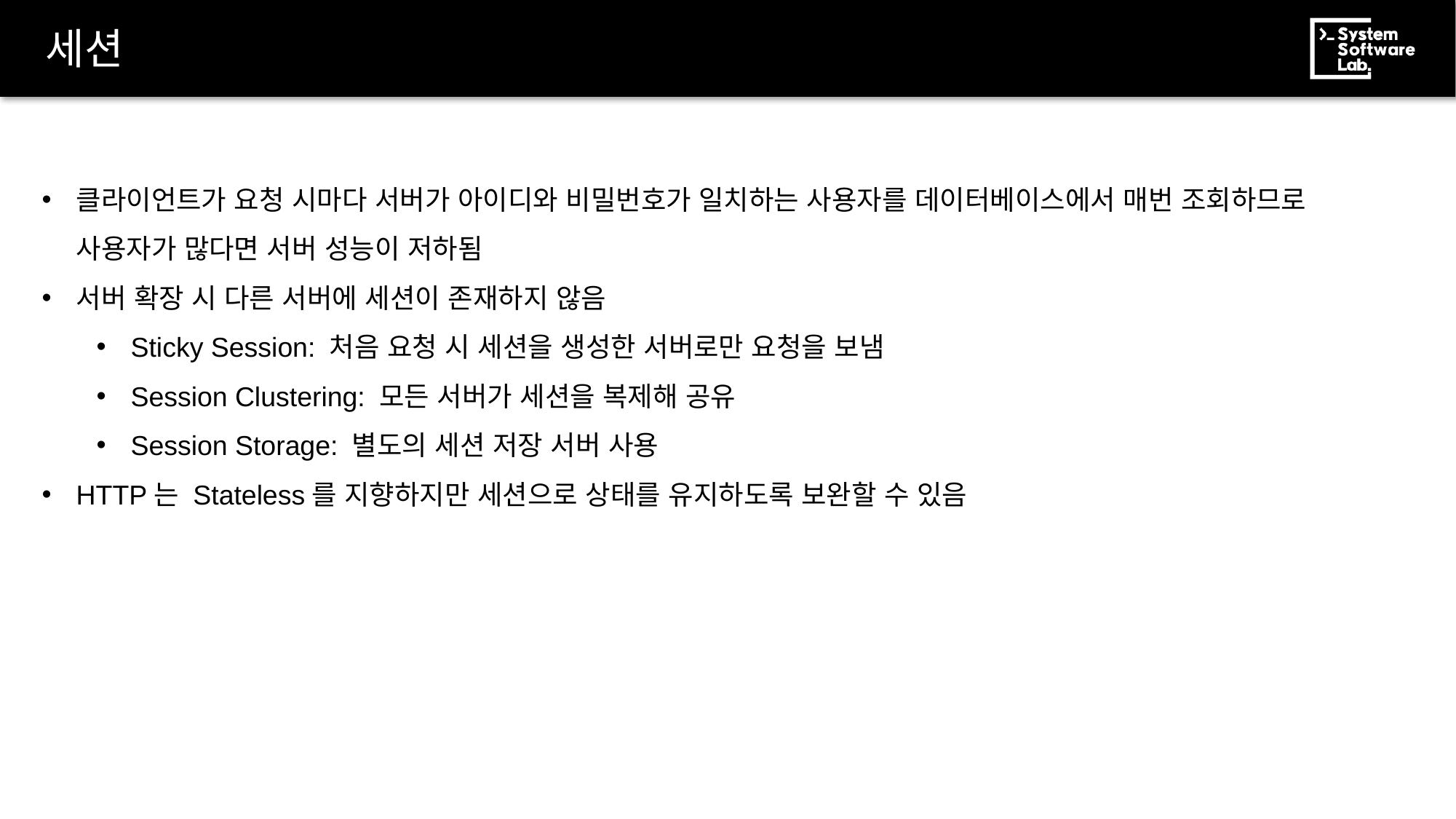

# 세션
클라이언트가 요청 시마다 서버가 아이디와 비밀번호가 일치하는 사용자를 데이터베이스에서 매번 조회하므로
사용자가 많다면 서버 성능이 저하됨
서버 확장 시 다른 서버에 세션이 존재하지 않음
Sticky Session: 처음 요청 시 세션을 생성한 서버로만 요청을 보냄
Session Clustering: 모든 서버가 세션을 복제해 공유
Session Storage: 별도의 세션 저장 서버 사용
HTTP는 Stateless를 지향하지만 세션으로 상태를 유지하도록 보완할 수 있음